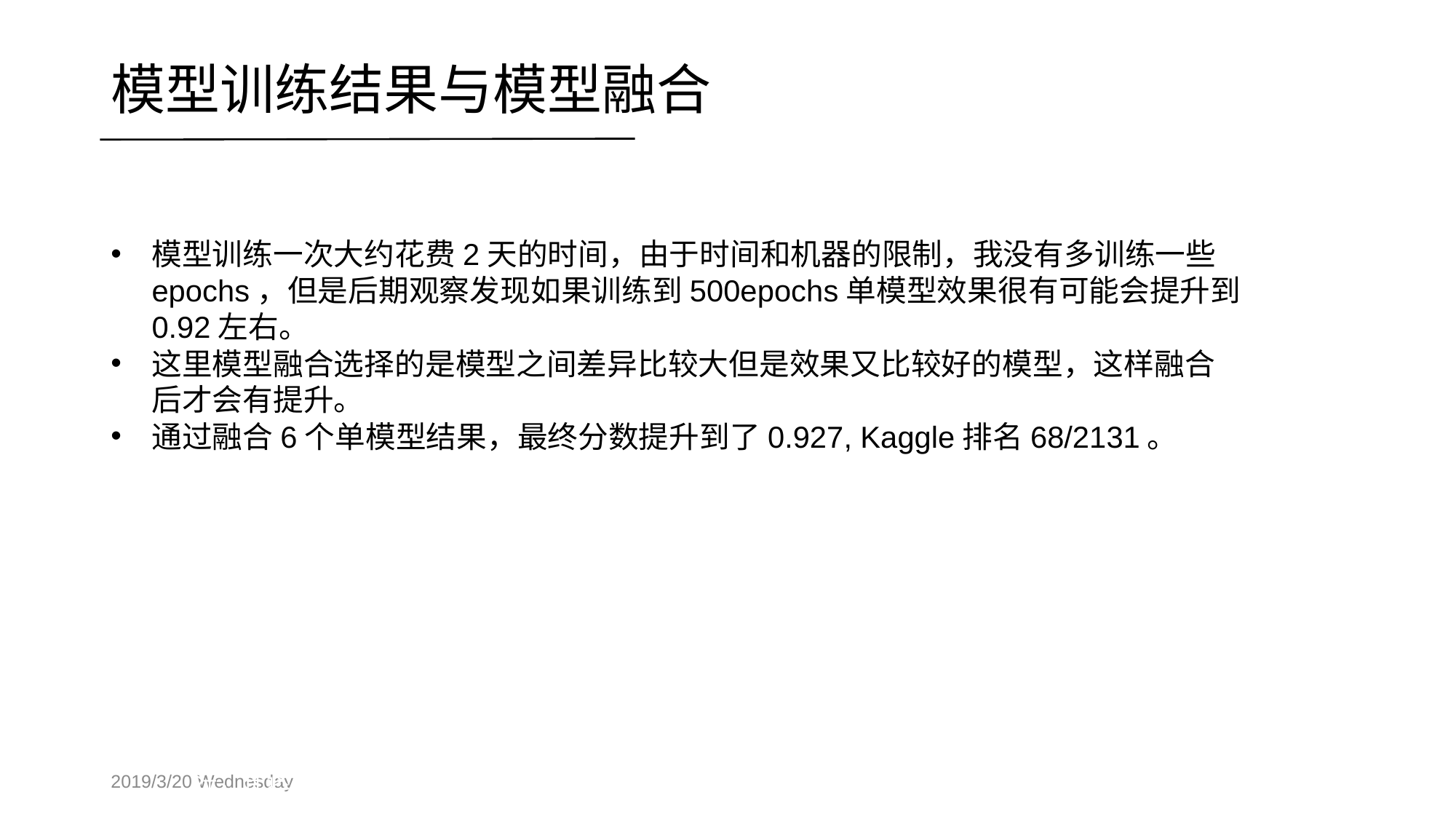

模型训练结果与模型融合

模型训练一次大约花费2天的时间，由于时间和机器的限制，我没有多训练一些epochs，但是后期观察发现如果训练到500epochs单模型效果很有可能会提升到0.92左右。
这里模型融合选择的是模型之间差异比较大但是效果又比较好的模型，这样融合后才会有提升。
通过融合6个单模型结果，最终分数提升到了0.927, Kaggle排名68/2131。

2019/3/20 Wednesday
注：在这里输入引用说明